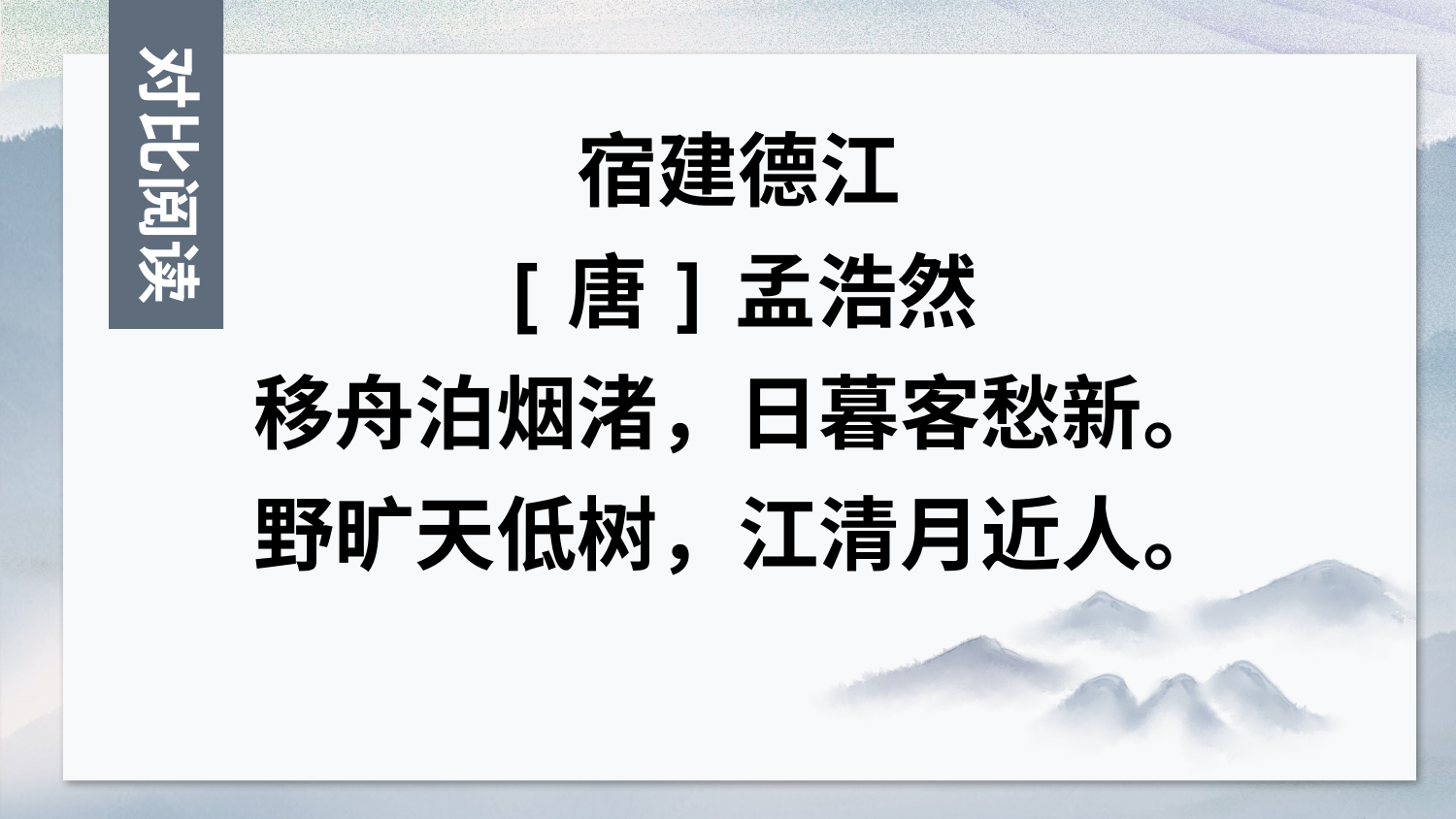

对比阅读
宿建德江
[唐]孟浩然
移舟泊烟渚，日暮客愁新。
野旷天低树，江清月近人。